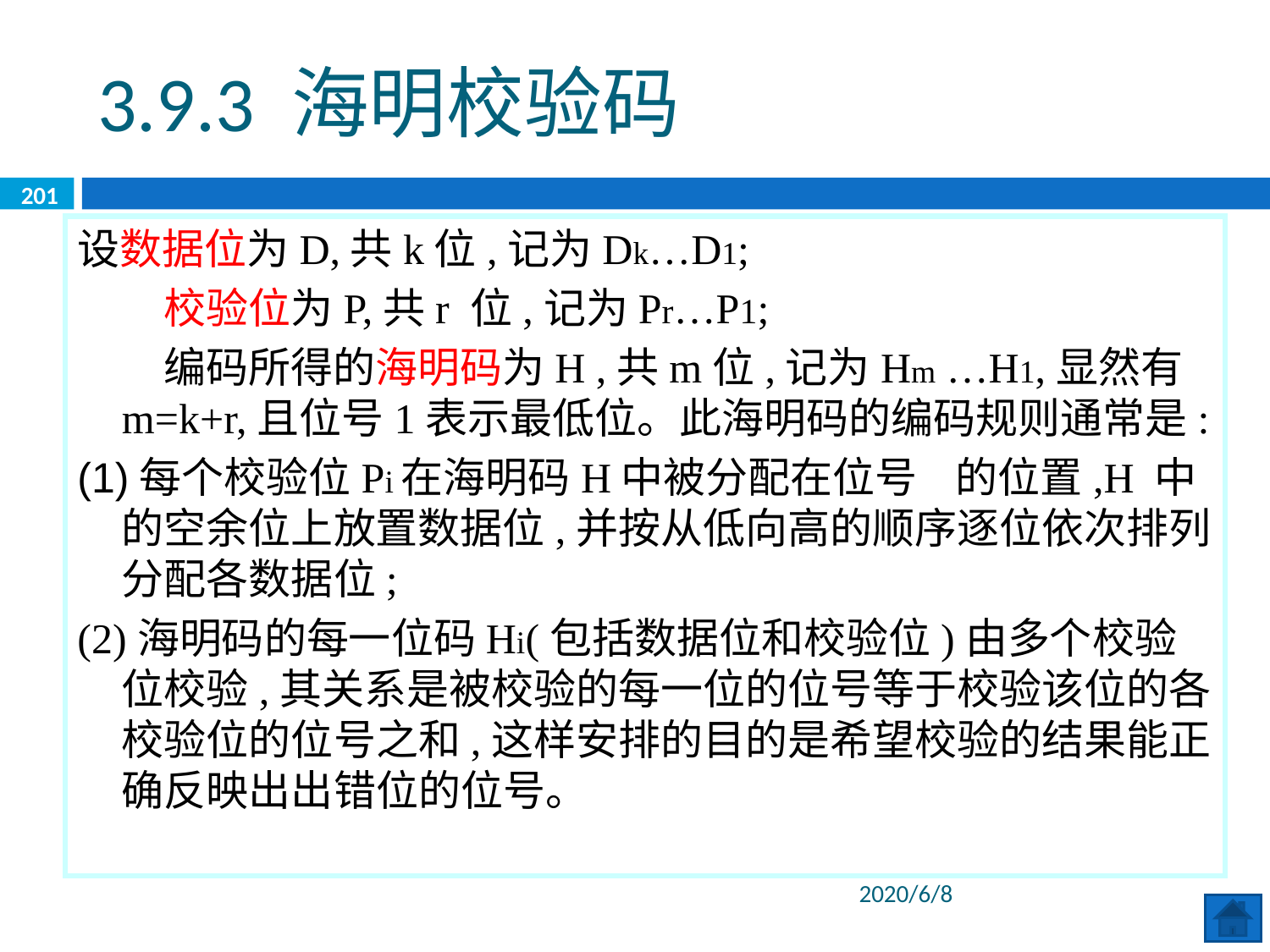

3.9.3 海明校验码
201
设数据位为D,共k位,记为Dk…D1;
        校验位为P,共r 位,记为Pr…P1;
        编码所得的海明码为H ,共m位,记为Hm …H1,显然有m=k+r,且位号1表示最低位。此海明码的编码规则通常是:
(1)每个校验位Pi在海明码H中被分配在位号    的位置,H 中的空余位上放置数据位,并按从低向高的顺序逐位依次排列分配各数据位;
(2)海明码的每一位码Hi(包括数据位和校验位)由多个校验位校验,其关系是被校验的每一位的位号等于校验该位的各校验位的位号之和,这样安排的目的是希望校验的结果能正确反映出出错位的位号。
2020/6/8